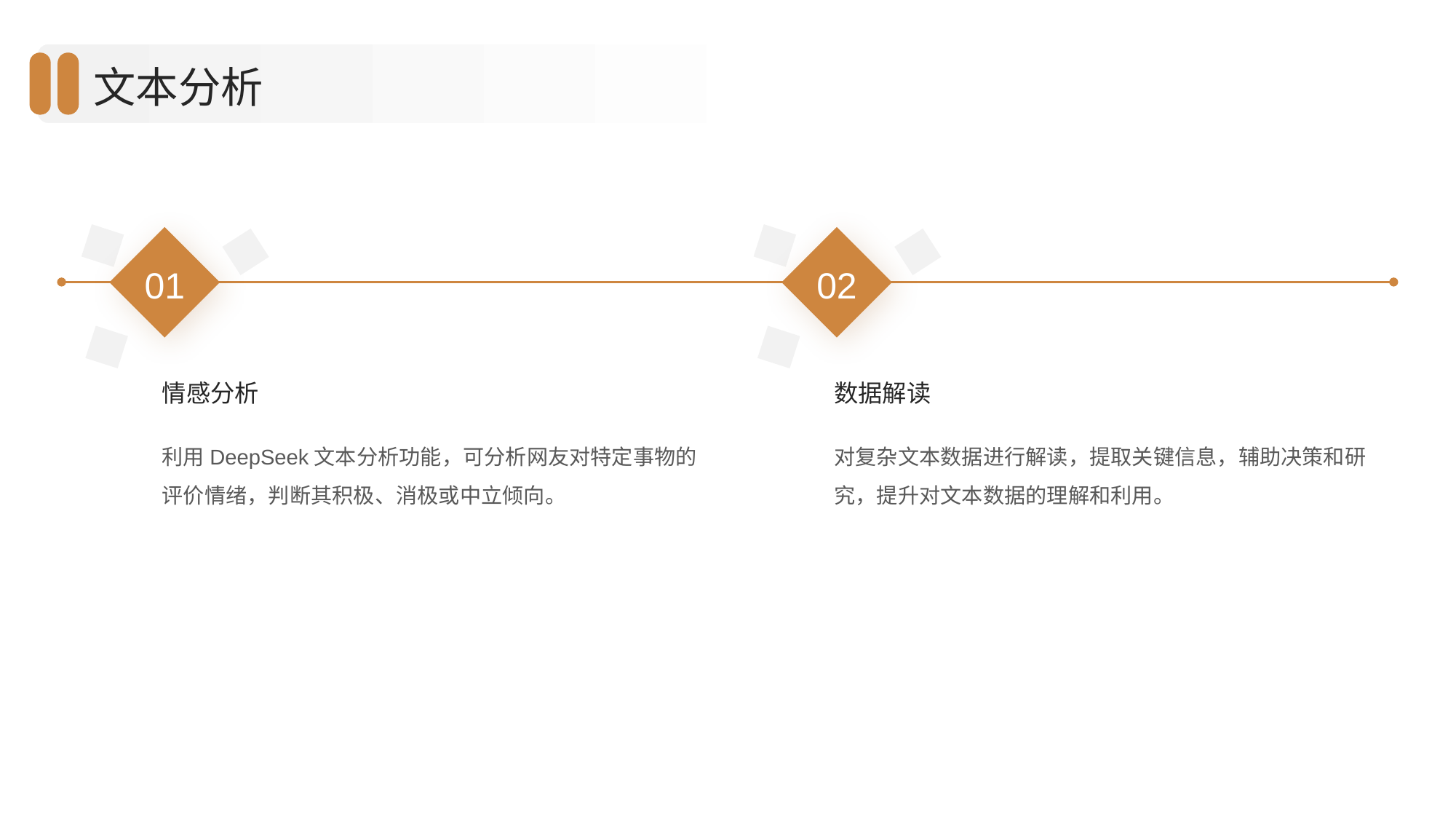

文本分析

01
02

情感分析
数据解读
利用DeepSeek文本分析功能，可分析网友对特定事物的评价情绪，判断其积极、消极或中立倾向。
对复杂文本数据进行解读，提取关键信息，辅助决策和研究，提升对文本数据的理解和利用。